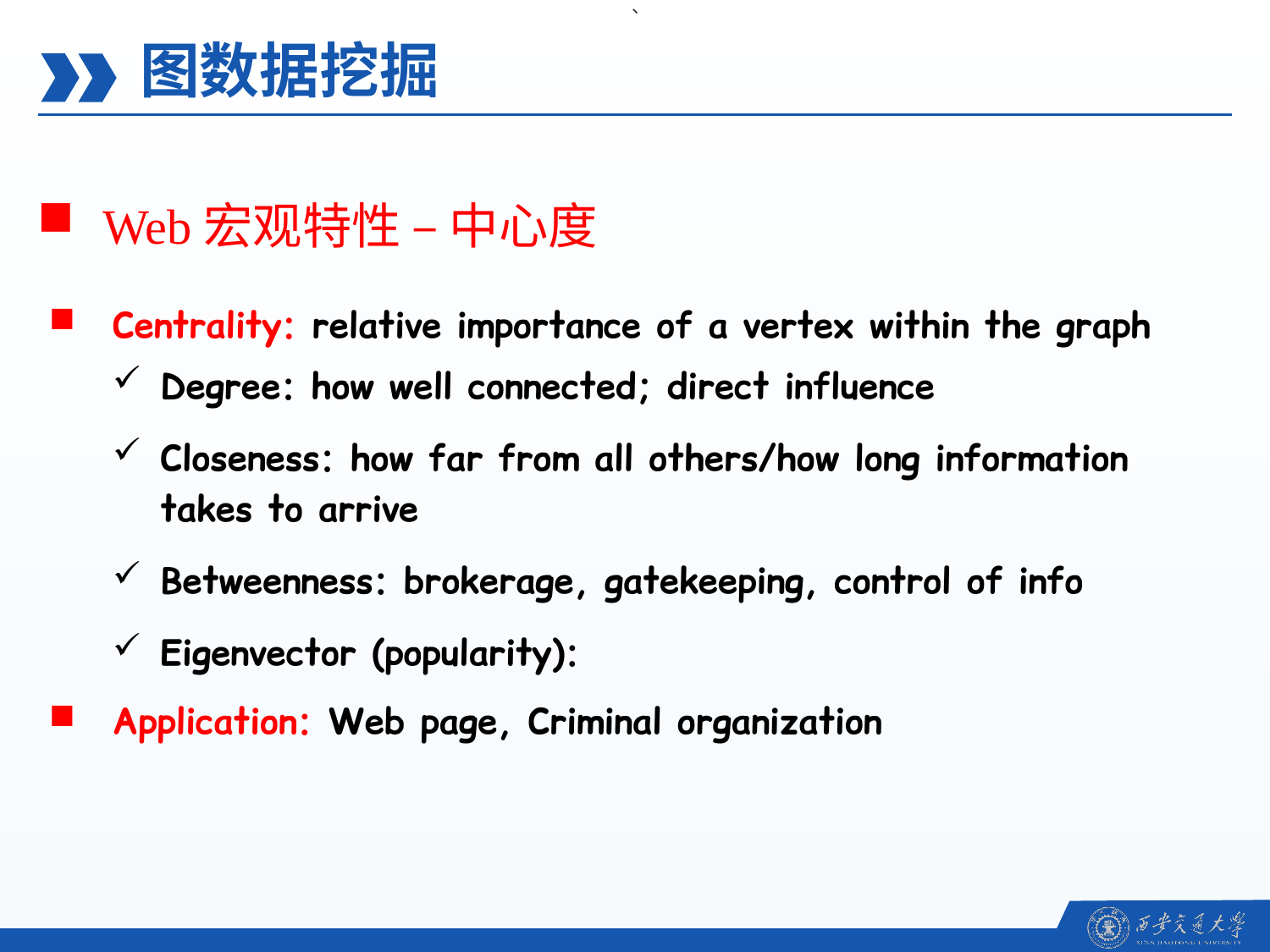

、
图数据挖掘
Web宏观特性 – 中心度
Centrality: relative importance of a vertex within the graph
Degree: how well connected; direct influence
Closeness: how far from all others/how long information takes to arrive
Betweenness: brokerage, gatekeeping, control of info
Eigenvector (popularity):
Application: Web page, Criminal organization